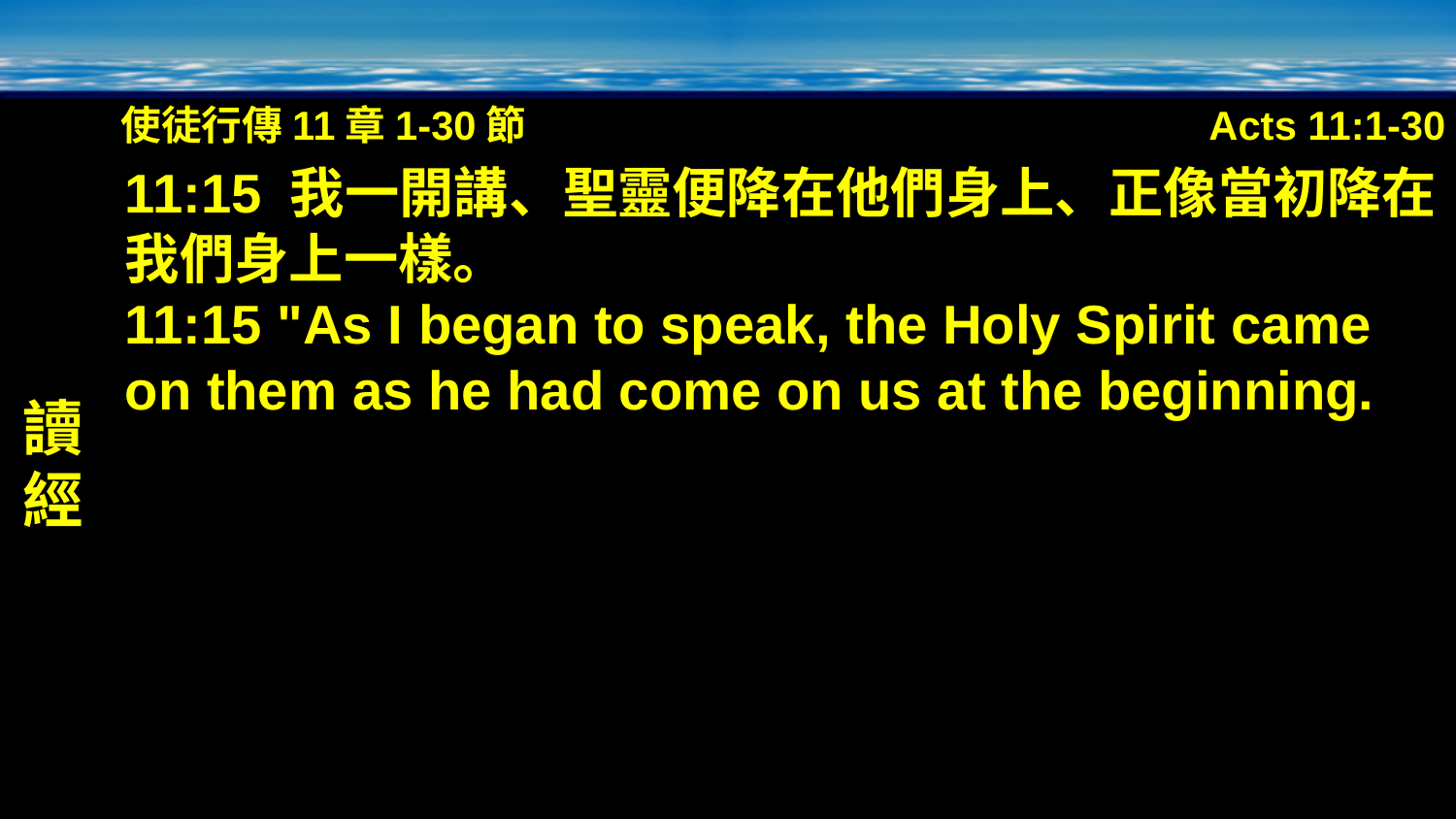

使徒行傳11章1-30節
Acts 11:1-30
讀經
11:15 我一開講、聖靈便降在他們身上、正像當初降在我們身上一樣。
11:15 "As I began to speak, the Holy Spirit came on them as he had come on us at the beginning.